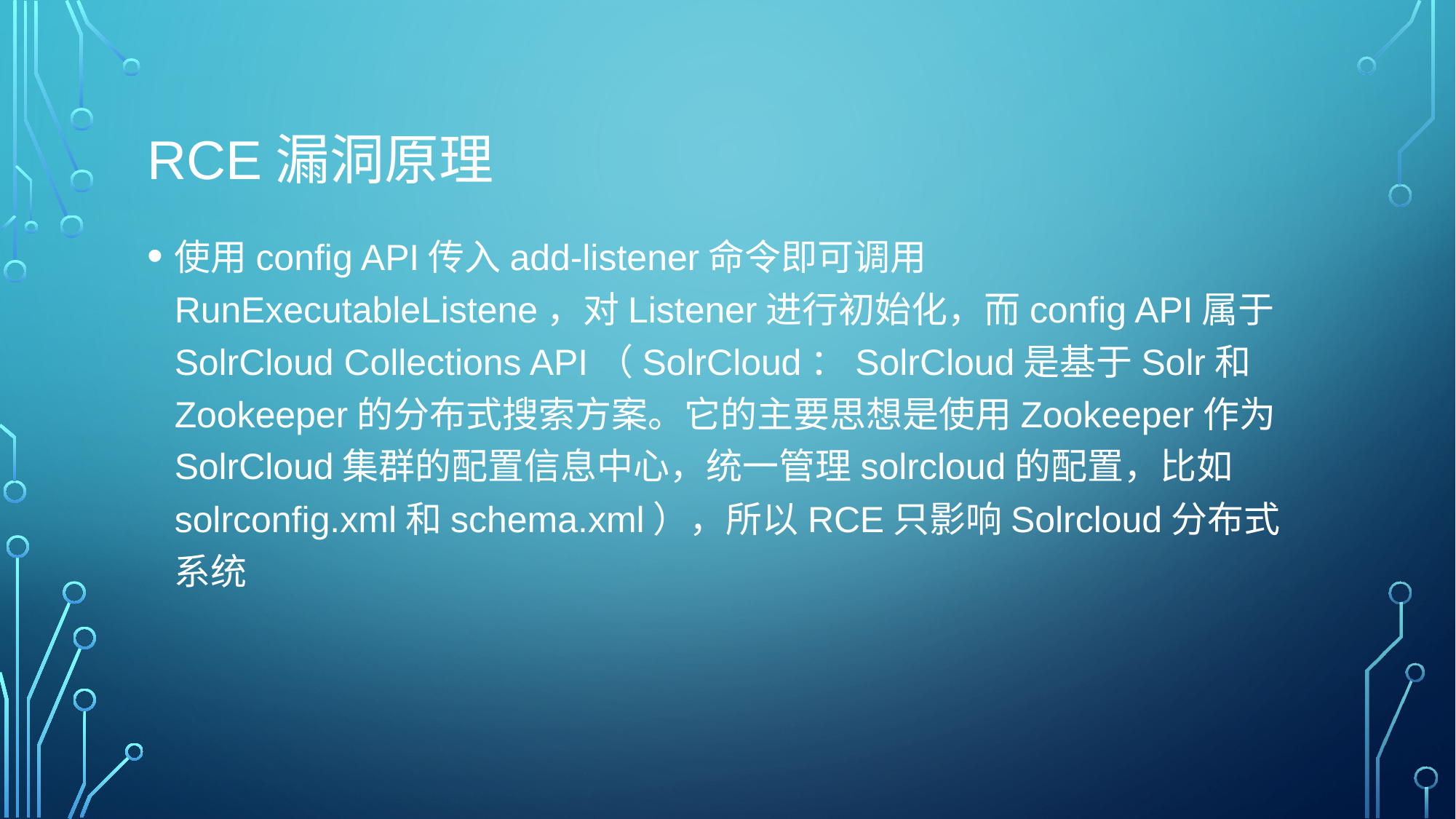

# RCE漏洞原理
使用config API传入add-listener命令即可调用RunExecutableListene，对Listener进行初始化，而config API属于SolrCloud Collections API（SolrCloud：SolrCloud是基于Solr和Zookeeper的分布式搜索方案。它的主要思想是使用Zookeeper作为SolrCloud集群的配置信息中心，统一管理solrcloud的配置，比如solrconfig.xml和schema.xml），所以RCE只影响Solrcloud分布式系统